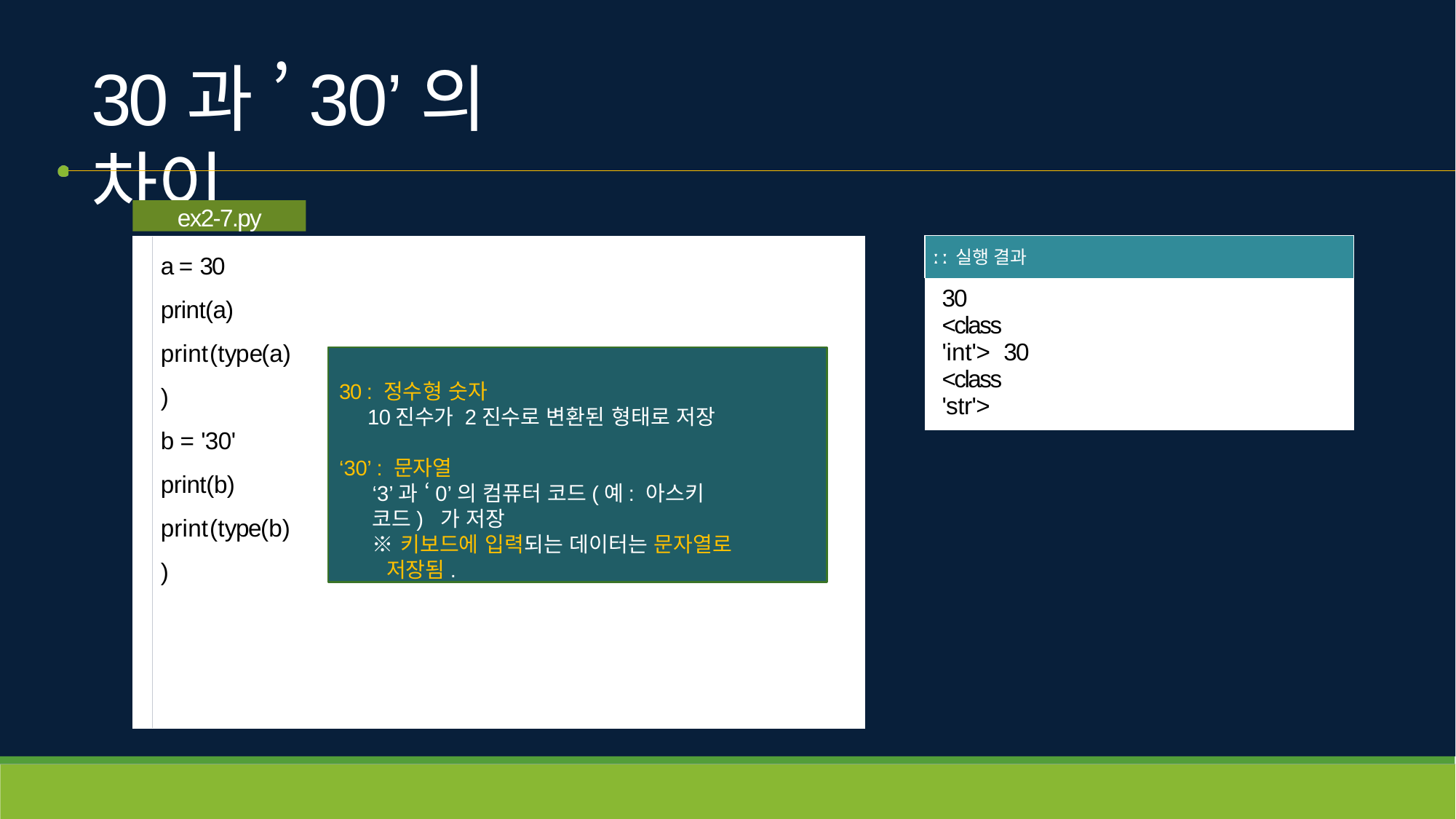

# 30과 ’30’의 차이

ex2-7.py
a = 30
print(a)  print(type(a))
| ː ː 실행 결과 |
| --- |
| 30 <class 'int'> 30 <class 'str'> |

30 : 정수형 숫자
10진수가 2진수로 변환된 형태로 저장
‘30’ : 문자열
‘3’과 ‘0’의 컴퓨터 코드(예: 아스키 코드)  가 저장
※ 키보드에 입력되는 데이터는 문자열로  저장됨.
b = '30'
print(b)  print(type(b))